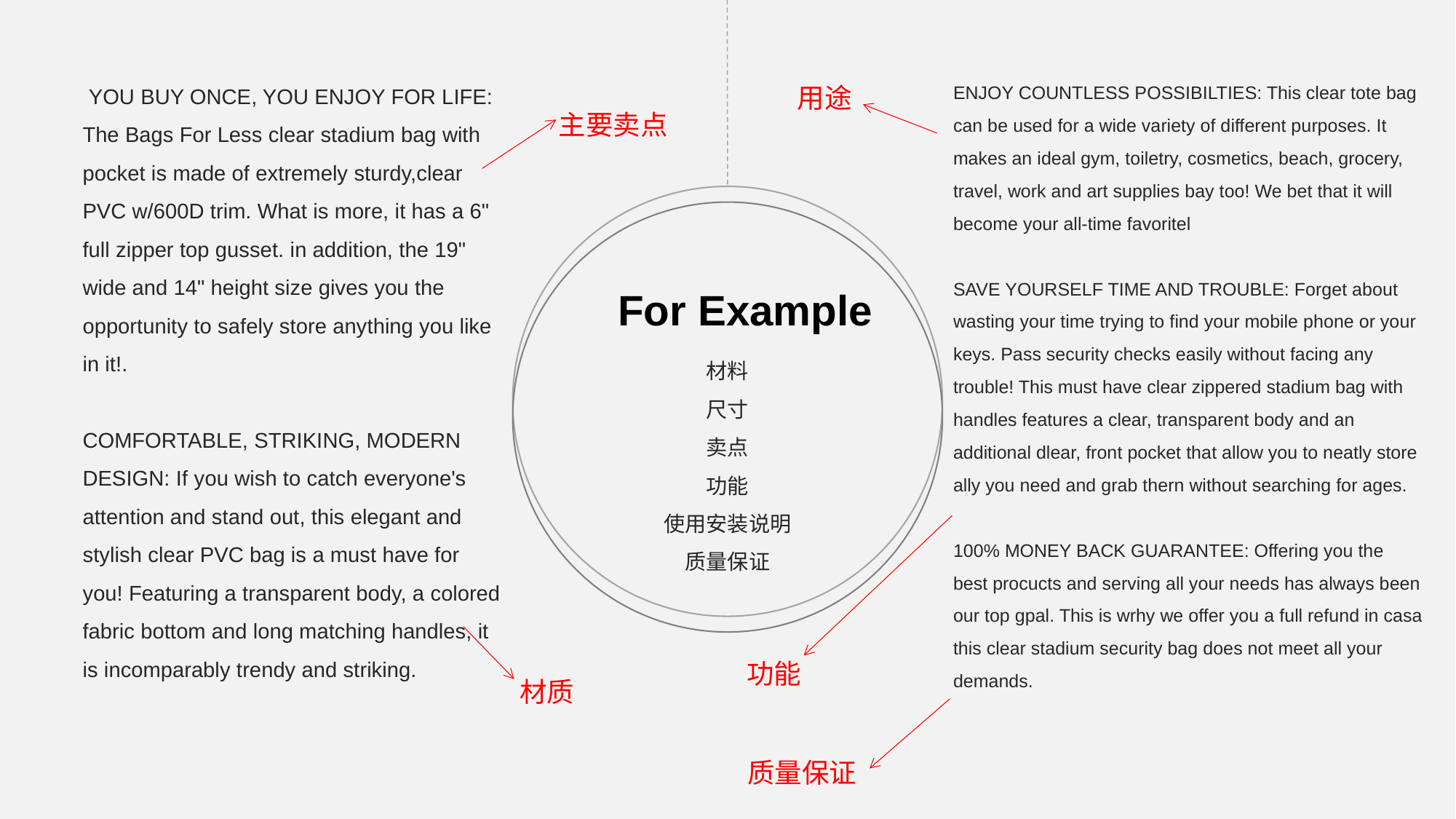

YOU BUY ONCE, YOU ENJOY FOR LIFE: The Bags For Less clear stadium bag with pocket is made of extremely sturdy,clear PVC w/600D trim. What is more, it has a 6" full zipper top gusset. in addition, the 19" wide and 14" height size gives you the opportunity to safely store anything you like in it!.

COMFORTABLE, STRIKING, MODERN DESIGN: If you wish to catch everyone's attention and stand out, this elegant and stylish clear PVC bag is a must have for you! Featuring a transparent body, a colored fabric bottom and long matching handles, it is incomparably trendy and striking.

ENJOY COUNTLESS POSSIBILTIES: This clear tote bag can be used for a wide variety of different purposes. It makes an ideal gym, toiletry, cosmetics, beach, grocery, travel, work and art supplies bay too! We bet that it will become your all-time favoritel

SAVE YOURSELF TIME AND TROUBLE: Forget about wasting your time trying to find your mobile phone or your keys. Pass security checks easily without facing any trouble! This must have clear zippered stadium bag with handles features a clear, transparent body and an additional dlear, front pocket that allow you to neatly store ally you need and grab thern without searching for ages.

100% MONEY BACK GUARANTEE: Offering you the best procucts and serving all your needs has always been our top gpal. This is wrhy we offer you a full refund in casa this clear stadium security bag does not meet all your demands.
用途
主要卖点

For Example
材料
尺寸
卖点
功能
使用安装说明
质量保证
功能
材质
质量保证